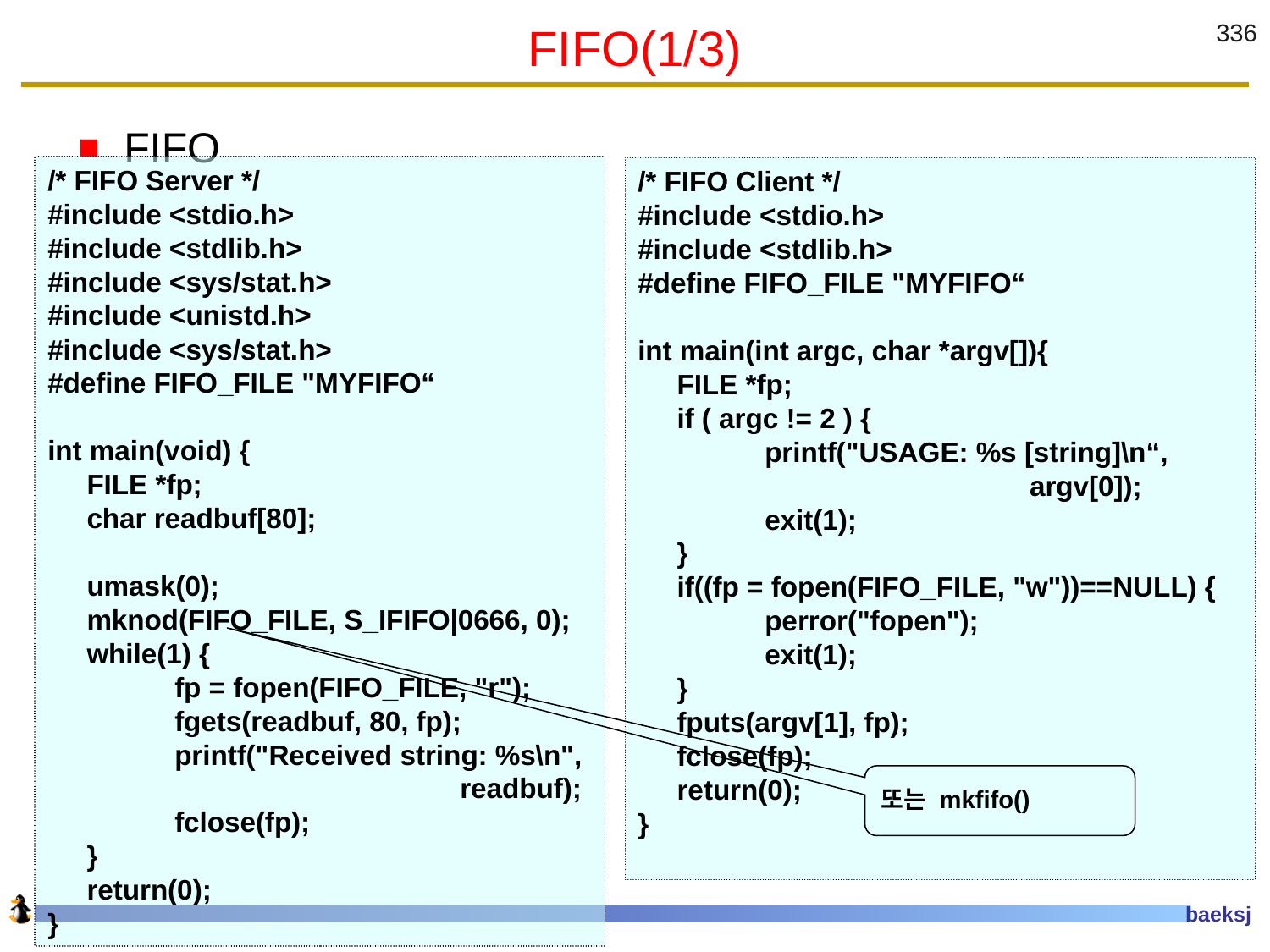

# FIFO(1/3)
336
FIFO
/* FIFO Server */
#include <stdio.h>
#include <stdlib.h>
#include <sys/stat.h>
#include <unistd.h>
#include <sys/stat.h>
#define FIFO_FILE "MYFIFO“

int main(void) {
     FILE *fp;
     char readbuf[80];

     umask(0);
     mknod(FIFO_FILE, S_IFIFO|0666, 0);
     while(1) {
	fp = fopen(FIFO_FILE, "r");
	fgets(readbuf, 80, fp);
	printf("Received string: %s\n",
			    readbuf);
	fclose(fp);
     }
     return(0);
}
/* FIFO Client */
#include <stdio.h>
#include <stdlib.h>
#define FIFO_FILE "MYFIFO“

int main(int argc, char *argv[]){
     FILE *fp;
     if ( argc != 2 ) {
	printf("USAGE: %s [string]\n“,
                                                  argv[0]);
	exit(1);
     }
     if((fp = fopen(FIFO_FILE, "w"))==NULL) {
	perror("fopen");
	exit(1);
     }
     fputs(argv[1], fp);
     fclose(fp);
     return(0);
}

또는 mkfifo()